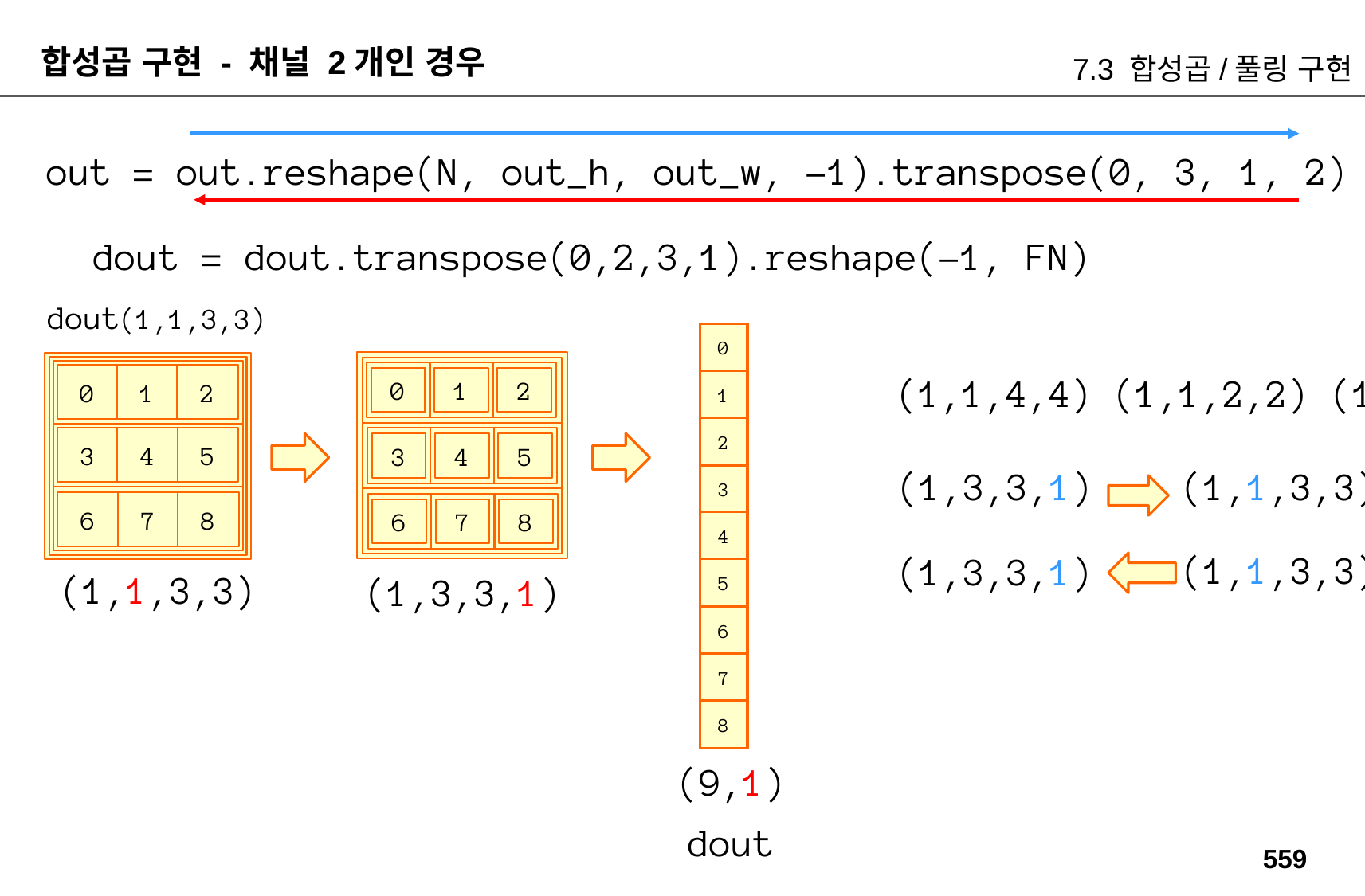

합성곱 구현 - 채널 2개인 경우
7.3 합성곱/풀링 구현
out = out.reshape(N, out_h, out_w, -1).transpose(0, 3, 1, 2)
dout = dout.transpose(0,2,3,1).reshape(-1, FN)
dout
(1,1,3,3)
0

0
1
2

3
4
5

6
7
8

0
1
2

3
4
5

6
7
8
(1,1,4,4) (1,1,2,2) (1,1,3,3)
1
2

(1,3,3,1)
(1,1,3,3)
3

4
(1,1,3,3)
(1,3,3,1)

(1,1,3,3)
5
(1,3,3,1)
6
7
8
(9,1)
dout